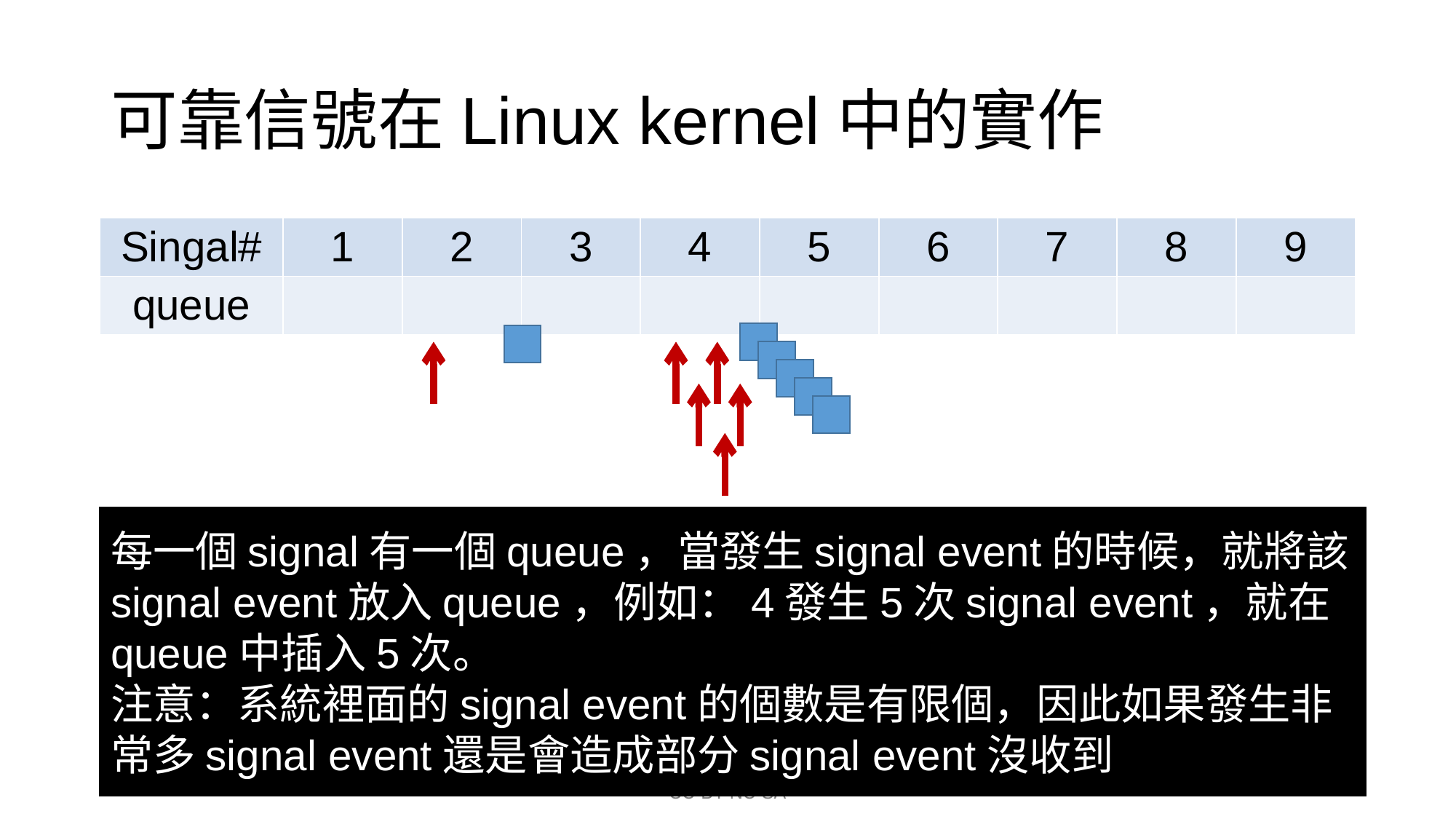

# 可靠信號在Linux kernel中的實作
| Singal# | 1 | 2 | 3 | 4 | 5 | 6 | 7 | 8 | 9 |
| --- | --- | --- | --- | --- | --- | --- | --- | --- | --- |
| queue |  |  |  |  |  |  |  |  |  |

每一個signal有一個queue，當發生signal event的時候，就將該signal event放入queue，例如：4發生5次signal event，就在queue中插入5次。
注意：系統裡面的signal event的個數是有限個，因此如果發生非常多signal event還是會造成部分signal event沒收到